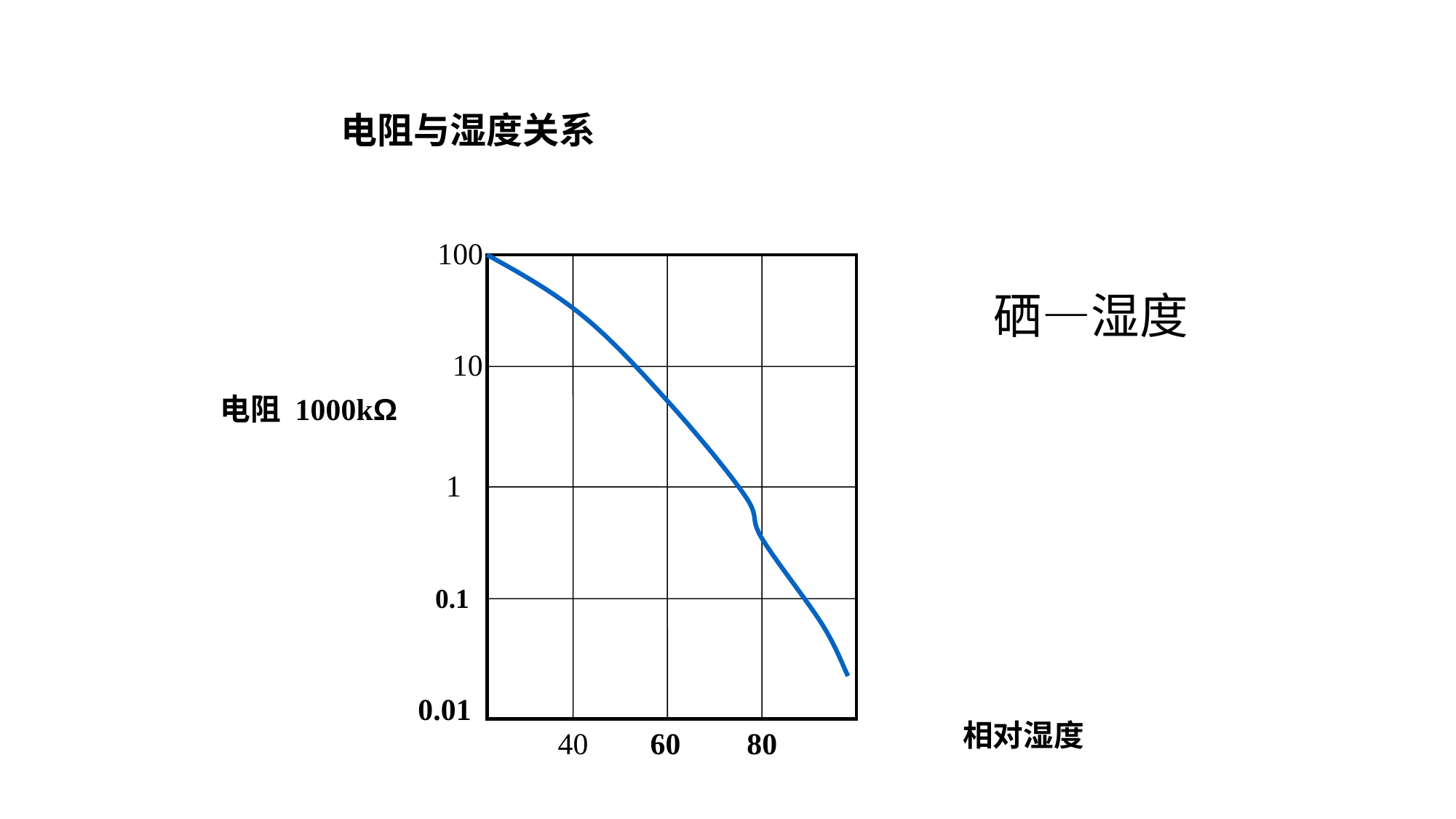

电阻与湿度关系
100

硒—湿度
10

电阻 1000kΩ
1

0.1

0.01
相对湿度
60
40
80